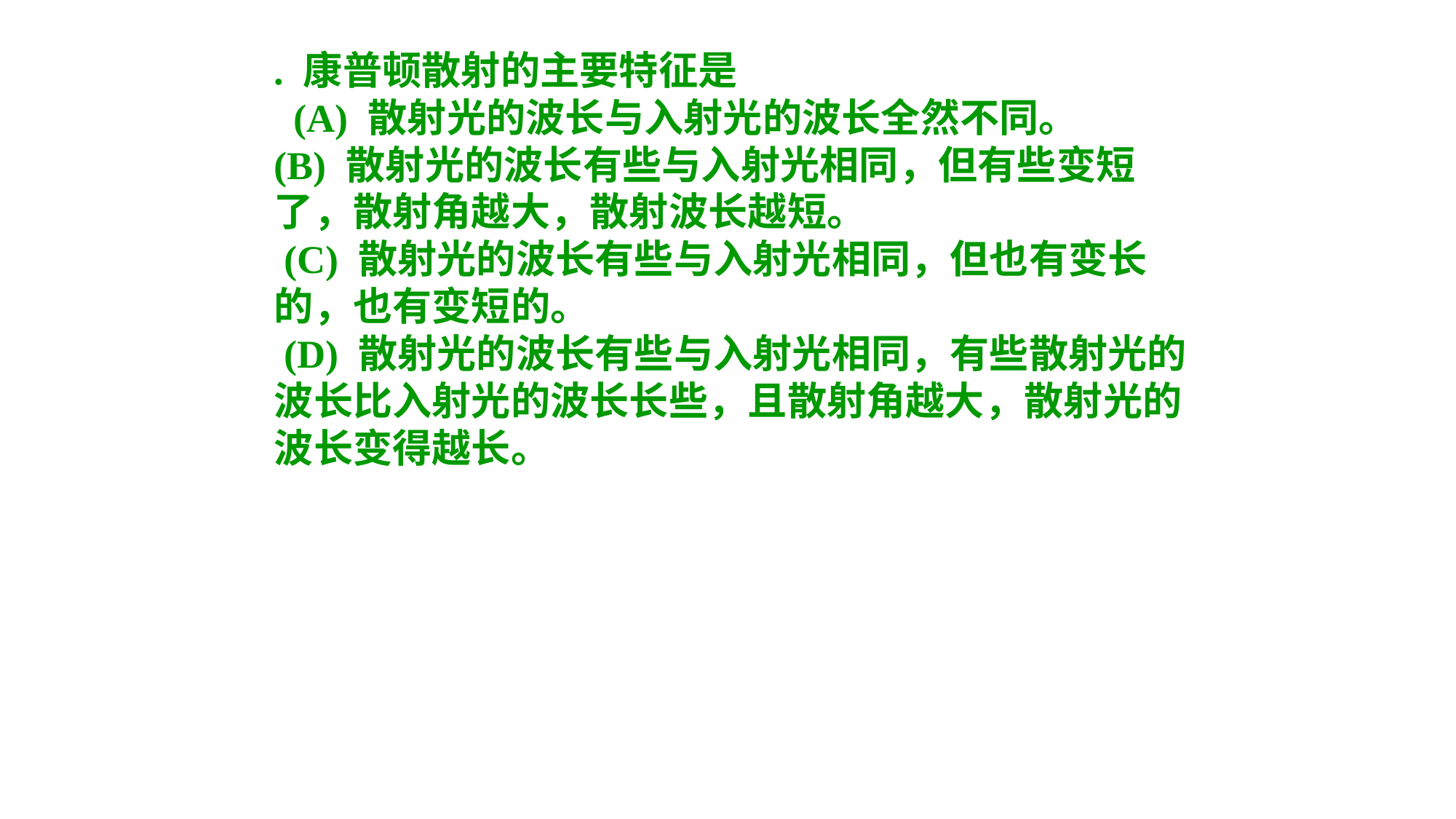

. 康普顿散射的主要特征是
  (A) 散射光的波长与入射光的波长全然不同。
(B) 散射光的波长有些与入射光相同，但有些变短了，散射角越大，散射波长越短。
 (C) 散射光的波长有些与入射光相同，但也有变长的，也有变短的。
 (D) 散射光的波长有些与入射光相同，有些散射光的波长比入射光的波长长些，且散射角越大，散射光的波长变得越长。